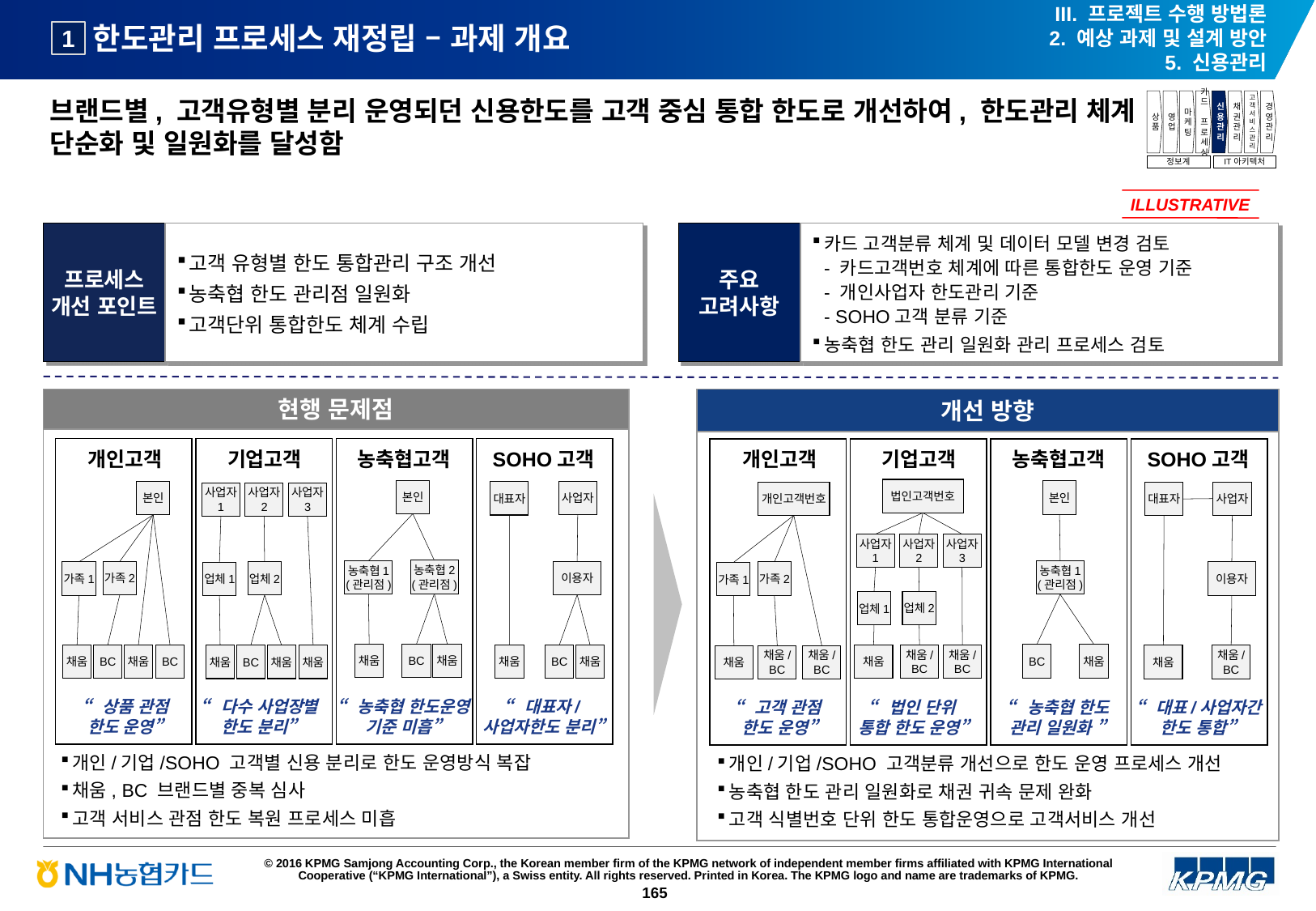

III. 프로젝트 수행 방법론
2. 예상 과제 및 설계 방안
5. 신용관리
# 한도관리 프로세스 재정립 – 과제 개요
1
브랜드별, 고객유형별 분리 운영되던 신용한도를 고객 중심 통합 한도로 개선하여, 한도관리 체계 단순화 및 일원화를 달성함
상품
영업
마케팅
카드
프로세싱
신용관리
채권관리
고객서비스관리
경영관리
정보계
IT아키텍처
ILLUSTRATIVE
프로세스 개선 포인트
고객 유형별 한도 통합관리 구조 개선
농축협 한도 관리점 일원화
고객단위 통합한도 체계 수립
주요 고려사항
카드 고객분류 체계 및 데이터 모델 변경 검토
- 카드고객번호 체계에 따른 통합한도 운영 기준
- 개인사업자 한도관리 기준
- SOHO고객 분류 기준
농축협 한도 관리 일원화 관리 프로세스 검토
개선 방향
현행 문제점

개인고객
기업고객
농축협고객
SOHO고객
본인
사업자
본인
대표자
사업자
1
사업자
2
사업자
3
농축협2
(관리점)
농축협1
(관리점)
이용자
가족2
업체2
가족1
업체1
채움
BC
채움
채움
BC
채움
채움
BC
채움
BC
채움
BC
채움
채움
“상품 관점
한도 운영”
“다수 사업장별 한도 분리”
“농축협 한도운영
기준 미흡”
“대표자/사업자한도 분리”

개인고객
기업고객
농축협고객
SOHO고객
법인고객번호
본인
사업자
개인고객번호
대표자
사업자
1
사업자
2
사업자
3
농축협1
(관리점)
이용자
가족2
가족1

업체2
업체1
BC
채움
채움
채움/
BC
채움/
BC
채움
채움/
BC
채움
채움/
BC
채움/
BC
“고객 관점
한도 운영”
“법인 단위
통합 한도 운영”
“농축협 한도 관리 일원화 ”
“대표/사업자간 한도 통합”
개인/기업/SOHO 고객별 신용 분리로 한도 운영방식 복잡
채움, BC 브랜드별 중복 심사
고객 서비스 관점 한도 복원 프로세스 미흡
개인/기업/SOHO 고객분류 개선으로 한도 운영 프로세스 개선
농축협 한도 관리 일원화로 채권 귀속 문제 완화
고객 식별번호 단위 한도 통합운영으로 고객서비스 개선